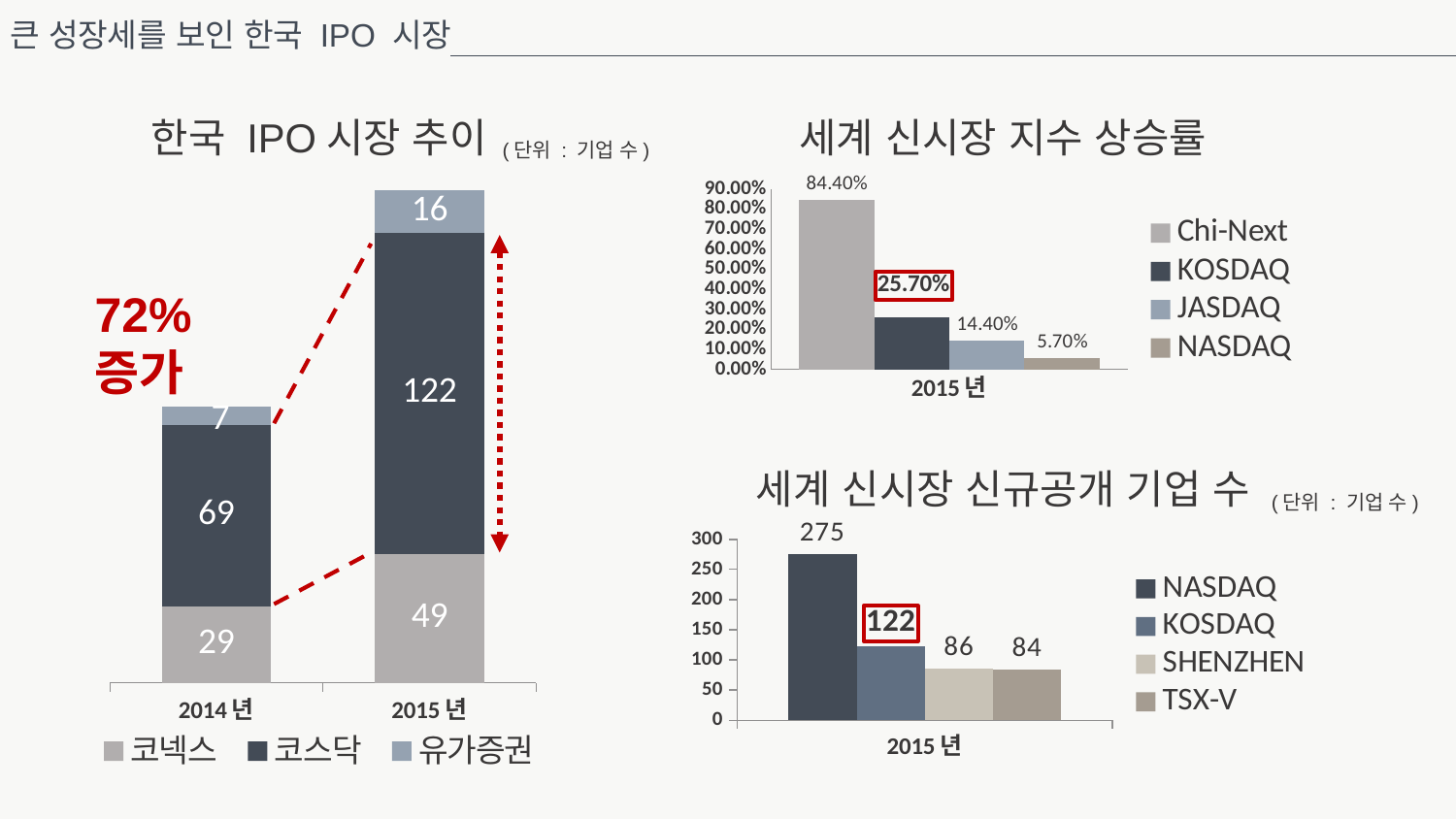

큰 성장세를 보인 한국 IPO 시장

한국 IPO시장 추이
한국 IPO시장 추이
세계 신시장 지수 상승률
(단위 : 기업 수)
(단위 : 기업 수)

### Chart

| Category | 코넥스 | 코스닥 | 유가증권 |
|---|---|---|---|
| 2014년 | 29.0 | 69.0 | 7.0 |
| 2015년 | 49.0 | 122.0 | 16.0 |

### Chart

| Category | Chi-Next | KOSDAQ | JASDAQ | NASDAQ |
|---|---|---|---|---|
| 2015년 | 0.844 | 0.257 | 0.144 | 0.057 |

### Chart

| Category | 계열 2 |
|---|---|
| 2010 | 98.0 |
| 2011 | 76.0 |
| 2012 | 29.0 |
| 2013 | 70.0 |
| 2014 | 105.0 |
| 2015 | 187.0 |

### Chart

| Category | 코넥스 | 코스닥 | 유가증권 |
|---|---|---|---|
| 2010년 | None | 76.0 | 22.0 |
| 2011년 | None | 60.0 | 16.0 |
| 2012년 | None | 22.0 | 7.0 |
| 2013년 | 30.0 | 37.0 | 3.0 |
| 2014년 | 29.0 | 69.0 | 7.0 |
| 2015년 | 49.0 | 122.0 | 16.0 |
72% 증가
세계 신시장 신규공개 기업 수
(단위 : 기업 수)

### Chart

| Category | NASDAQ | KOSDAQ | SHENZHEN | TSX-V |
|---|---|---|---|---|
| 2015년 | 275.0 | 122.0 | 86.0 | 84.0 |
|  | 2010 | 2011 | 2012 | 2013 | 2014 | 2015 |
| --- | --- | --- | --- | --- | --- | --- |
| 유가증권 | 22 | 16 | 7 | 3 | 7 | 16 |
| 코스닥 | 76 | 60 | 22 | 37 | 69 | 122 |
| 코넥스 |  |  |  | 30 | 29 | 49 |
| 합계 | 98 | 76 | 29 | 70 | 105 | 187 |